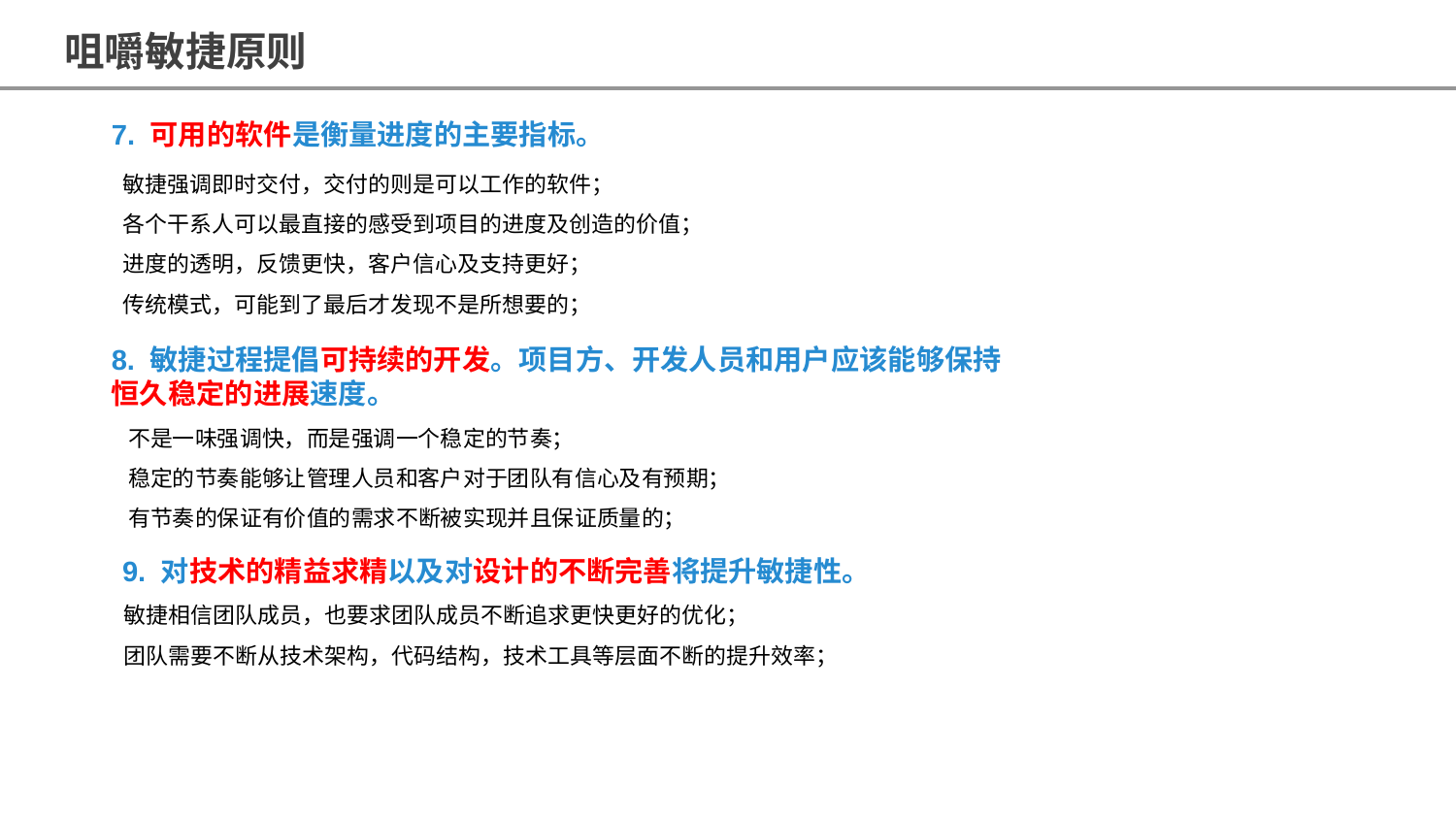

咀嚼敏捷原则

7. 可用的软件是衡量进度的主要指标。
敏捷强调即时交付，交付的则是可以工作的软件；
各个干系人可以最直接的感受到项目的进度及创造的价值；
进度的透明，反馈更快，客户信心及支持更好；
传统模式，可能到了最后才发现不是所想要的；
8. 敏捷过程提倡可持续的开发。项目方、开发人员和用户应该能够保持
恒久稳定的进展速度。
不是一味强调快，而是强调一个稳定的节奏；
稳定的节奏能够让管理人员和客户对于团队有信心及有预期；
有节奏的保证有价值的需求不断被实现并且保证质量的；
9. 对技术的精益求精以及对设计的不断完善将提升敏捷性。
敏捷相信团队成员，也要求团队成员不断追求更快更好的优化；
团队需要不断从技术架构，代码结构，技术工具等层面不断的提升效率；